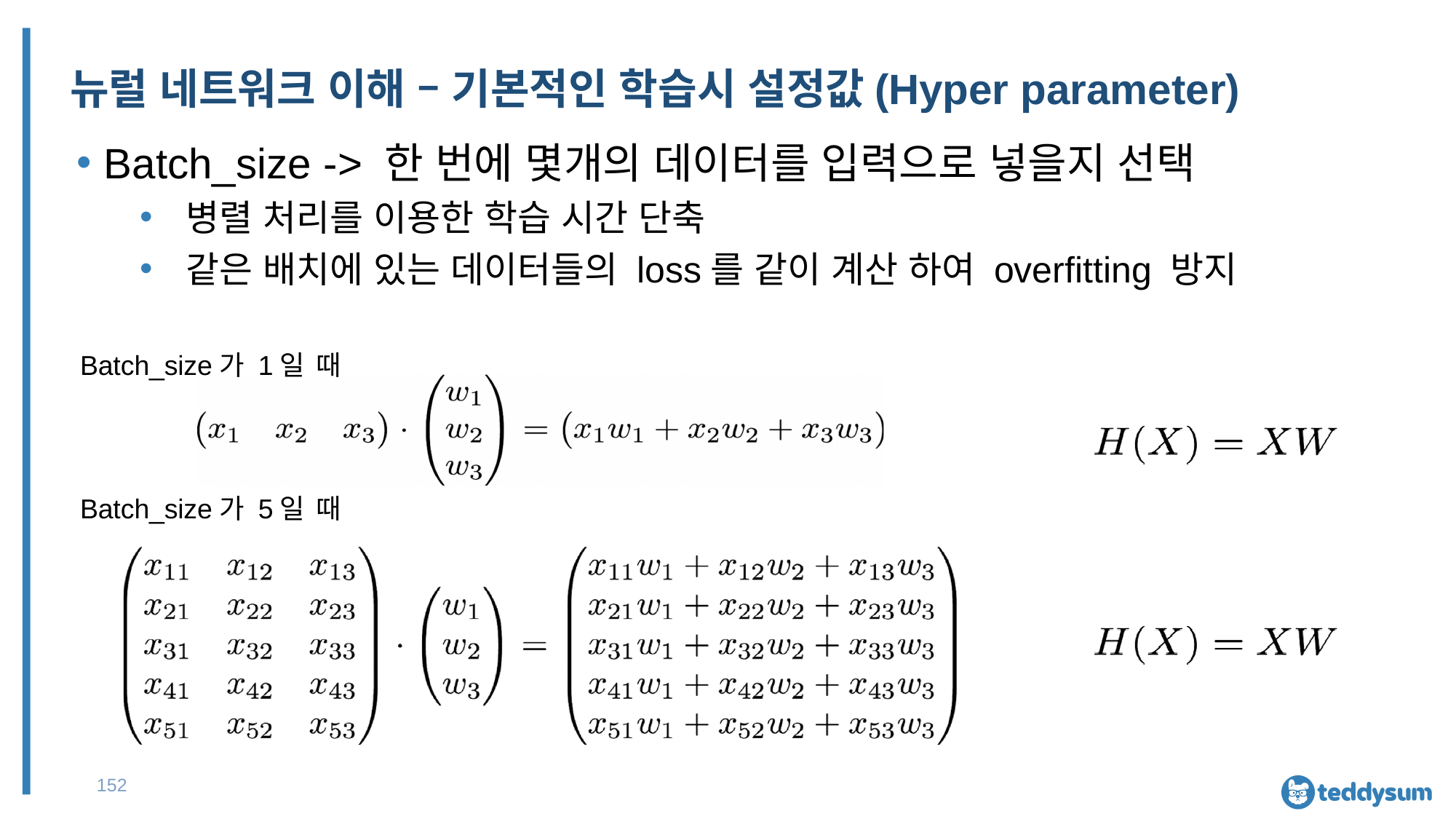

# 뉴럴 네트워크 이해 – 기본적인 학습시 설정값(Hyper parameter)
Batch_size -> 한 번에 몇개의 데이터를 입력으로 넣을지 선택
병렬 처리를 이용한 학습 시간 단축
같은 배치에 있는 데이터들의 loss를 같이 계산 하여 overfitting 방지

Batch_size가 1일 때

Batch_size가 5일 때

152